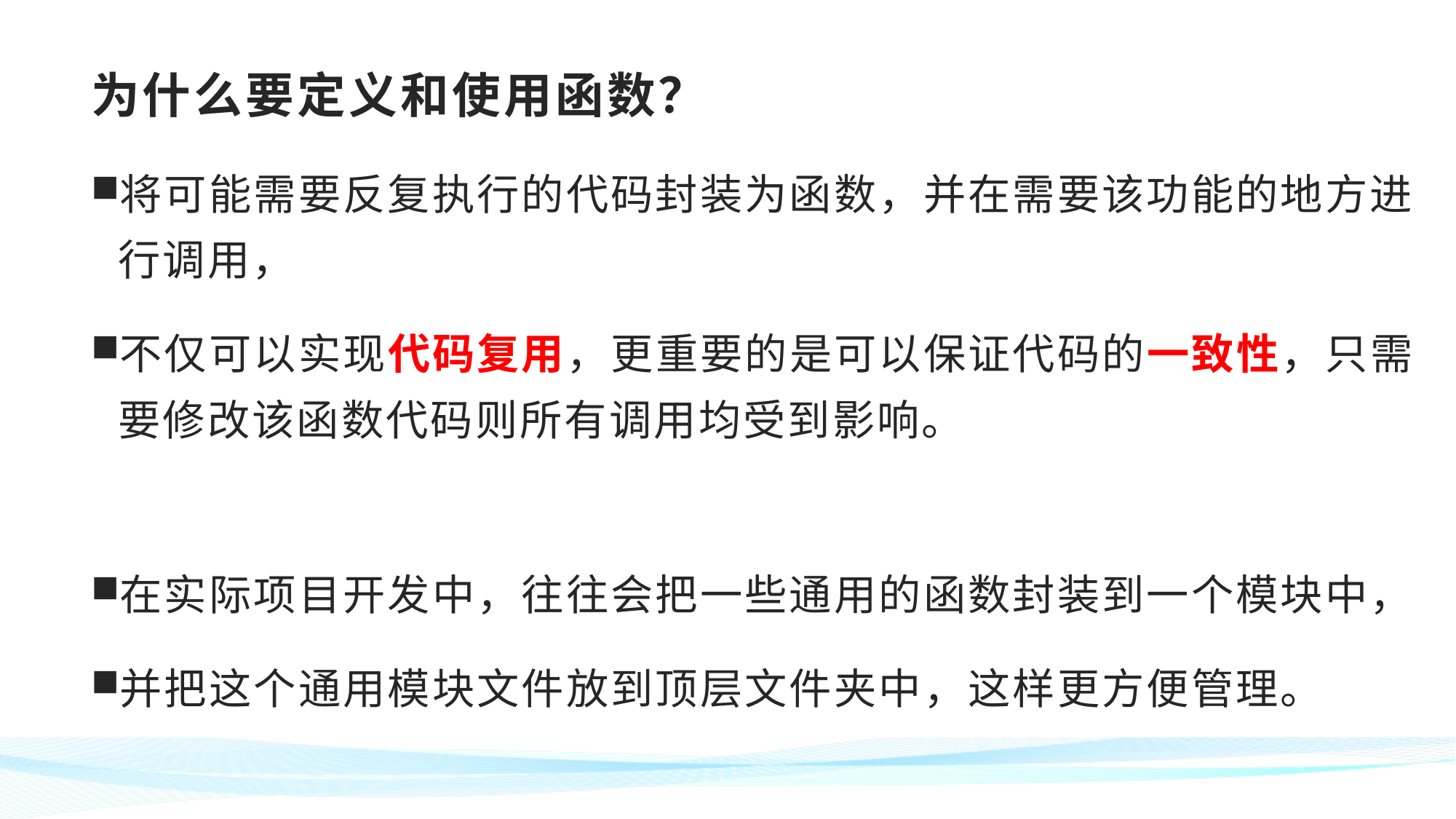

# 为什么要定义和使用函数？
将可能需要反复执行的代码封装为函数，并在需要该功能的地方进行调用，
不仅可以实现代码复用，更重要的是可以保证代码的一致性，只需要修改该函数代码则所有调用均受到影响。

在实际项目开发中，往往会把一些通用的函数封装到一个模块中，
并把这个通用模块文件放到顶层文件夹中，这样更方便管理。